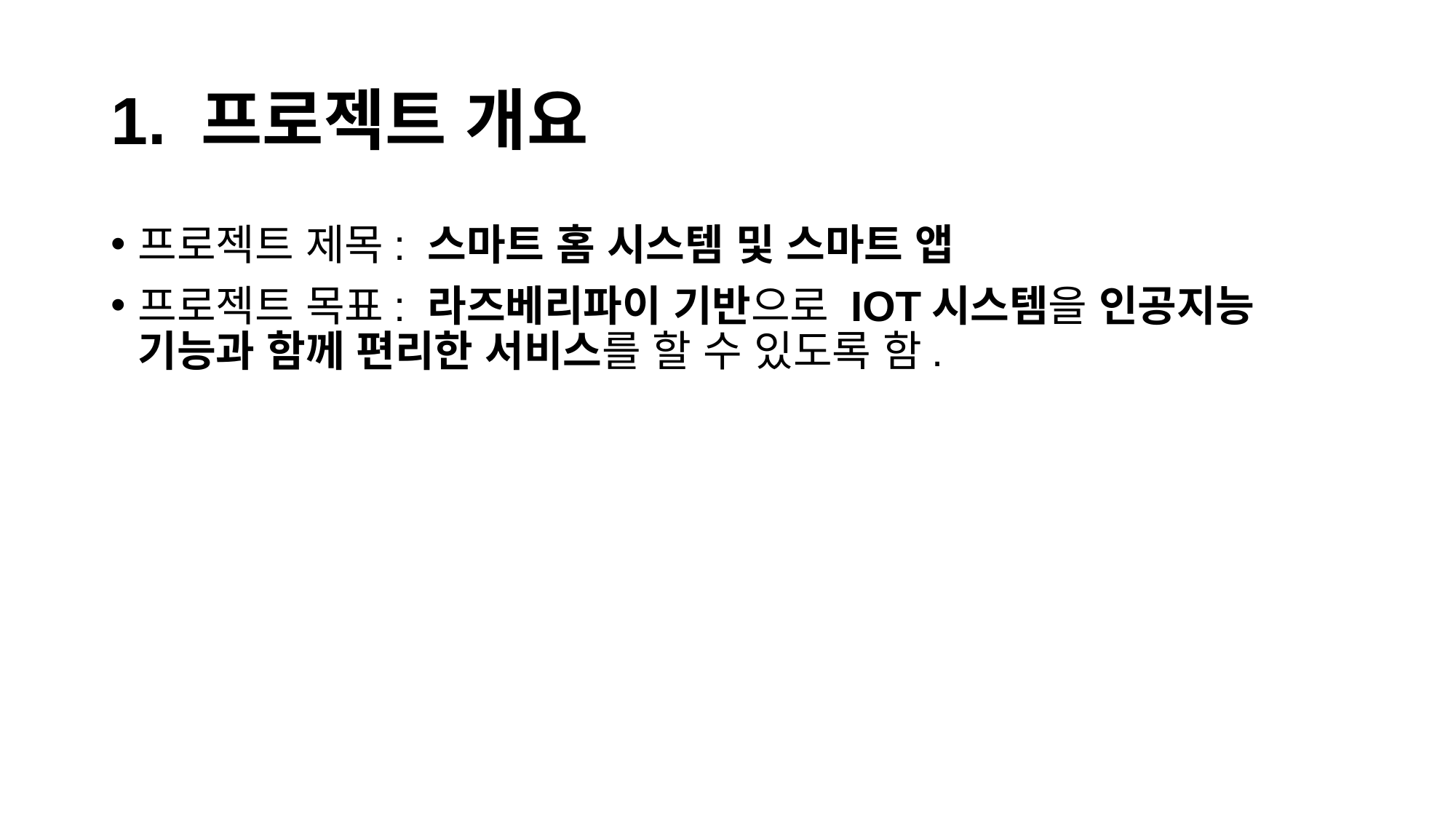

# 1. 프로젝트 개요
프로젝트 제목: 스마트 홈 시스템 및 스마트 앱
프로젝트 목표: 라즈베리파이 기반으로 IOT시스템을 인공지능 기능과 함께 편리한 서비스를 할 수 있도록 함.